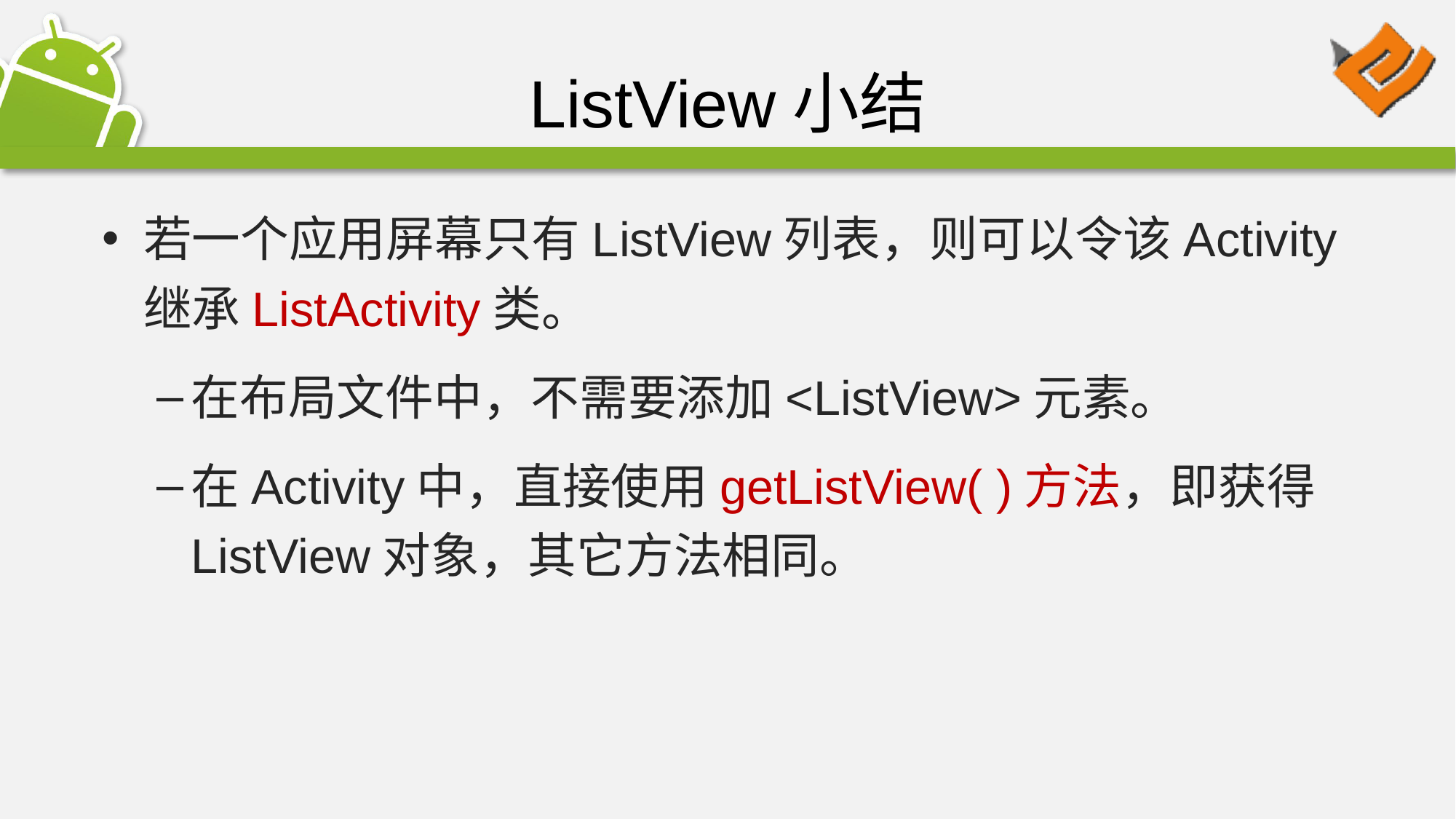

# ListView小结
若一个应用屏幕只有ListView列表，则可以令该Activity继承ListActivity类。
在布局文件中，不需要添加<ListView>元素。
在Activity中，直接使用getListView( )方法，即获得ListView对象，其它方法相同。